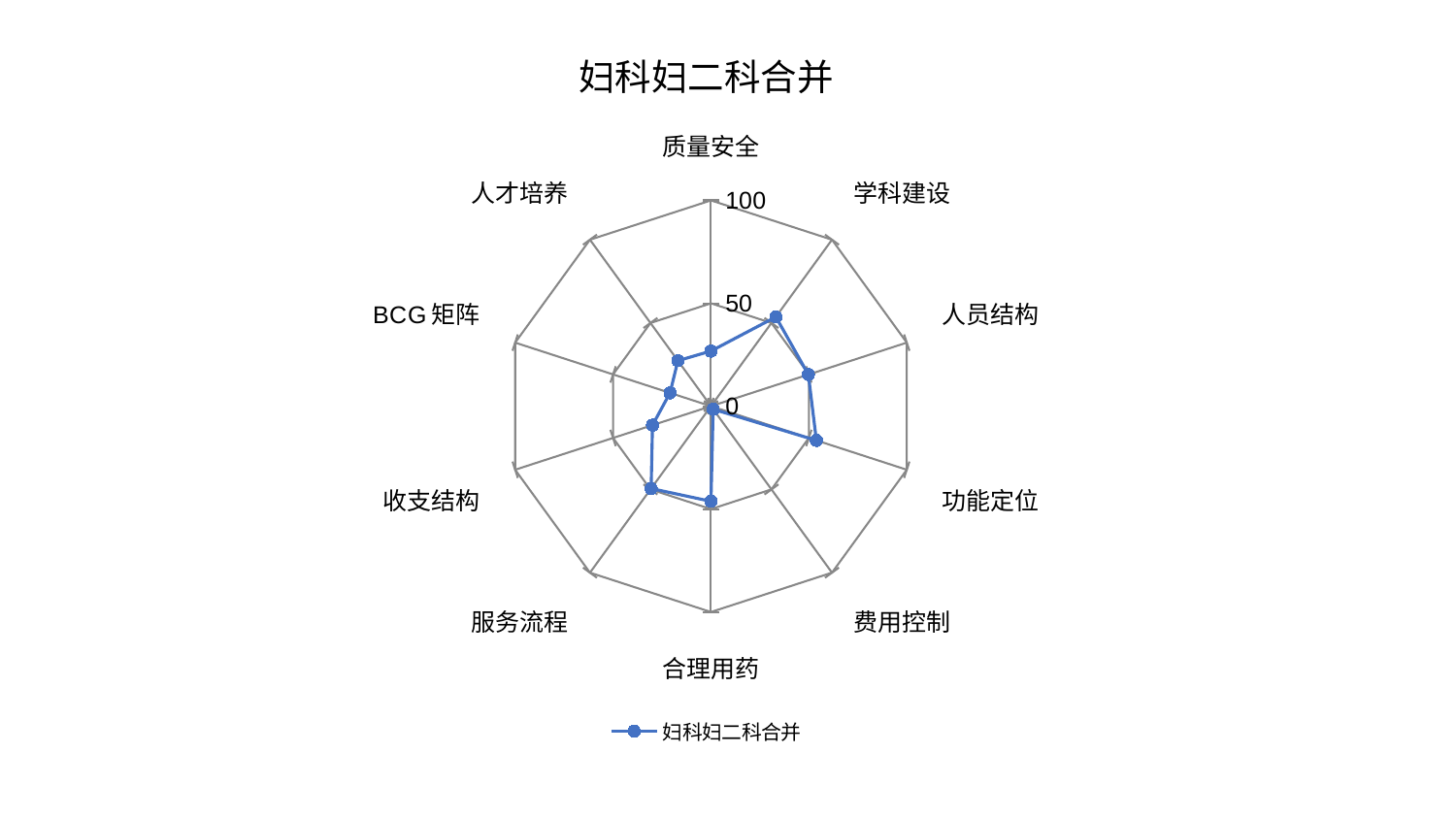

### Chart: 妇科妇二科合并

| Category | 妇科妇二科合并 |
|---|---|
| 质量安全 | 26.788891217339206 |
| 学科建设 | 53.64203321586137 |
| 人员结构 | 49.74390384588047 |
| 功能定位 | 53.83607955595682 |
| 费用控制 | 1.8303540841737167 |
| 合理用药 | 46.22558146581244 |
| 服务流程 | 49.46065717856648 |
| 收支结构 | 29.869433977767322 |
| BCG矩阵 | 20.91885445488242 |
| 人才培养 | 27.336371581243327 |
94